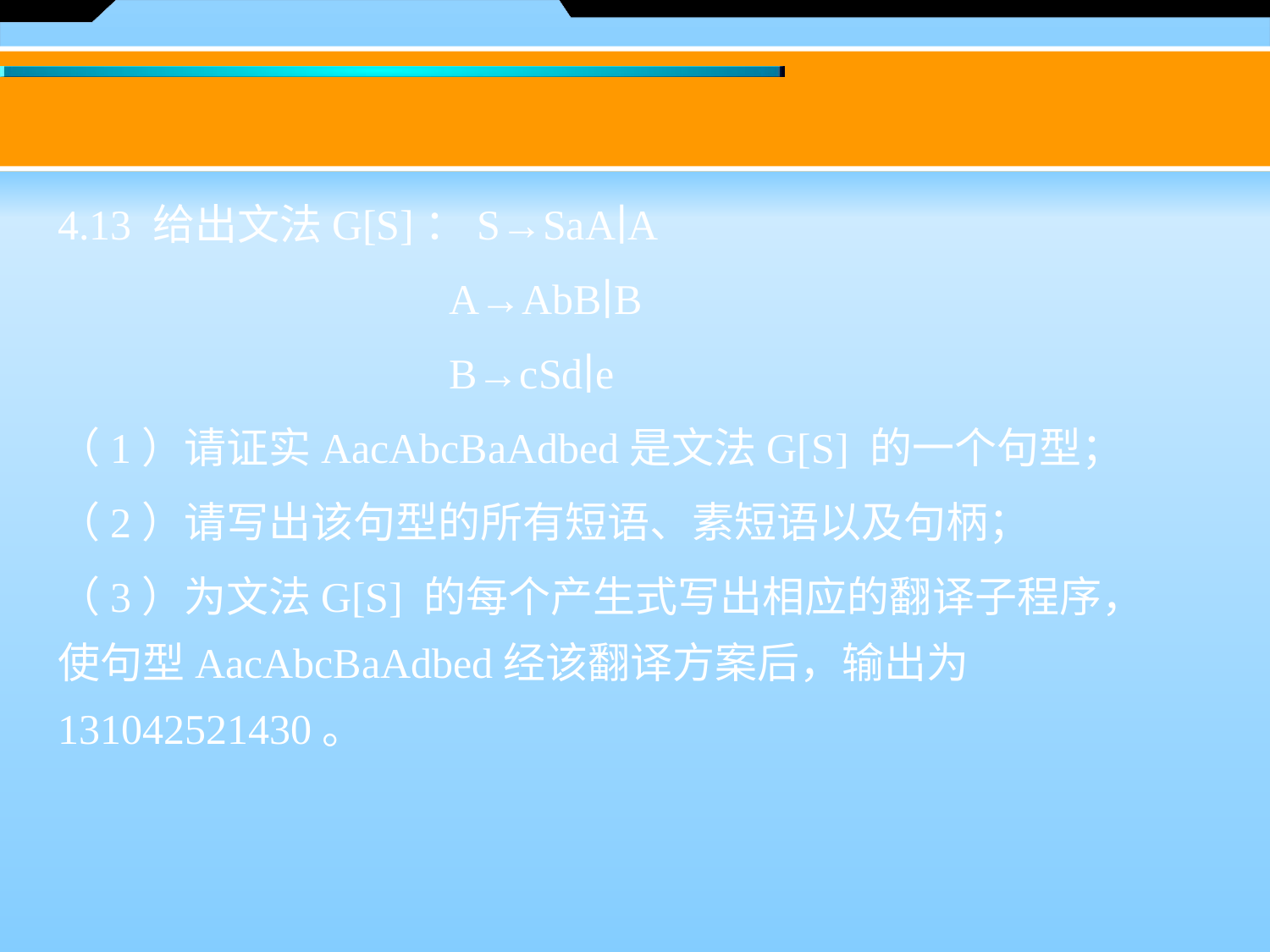

4.13 给出文法G[S]：S→SaA∣A
 		             A→AbB∣B
 		             B→cSd∣e
（1）请证实AacAbcBaAdbed是文法G[S] 的一个句型；
（2）请写出该句型的所有短语、素短语以及句柄；
（3）为文法G[S] 的每个产生式写出相应的翻译子程序，使句型AacAbcBaAdbed经该翻译方案后，输出为131042521430。